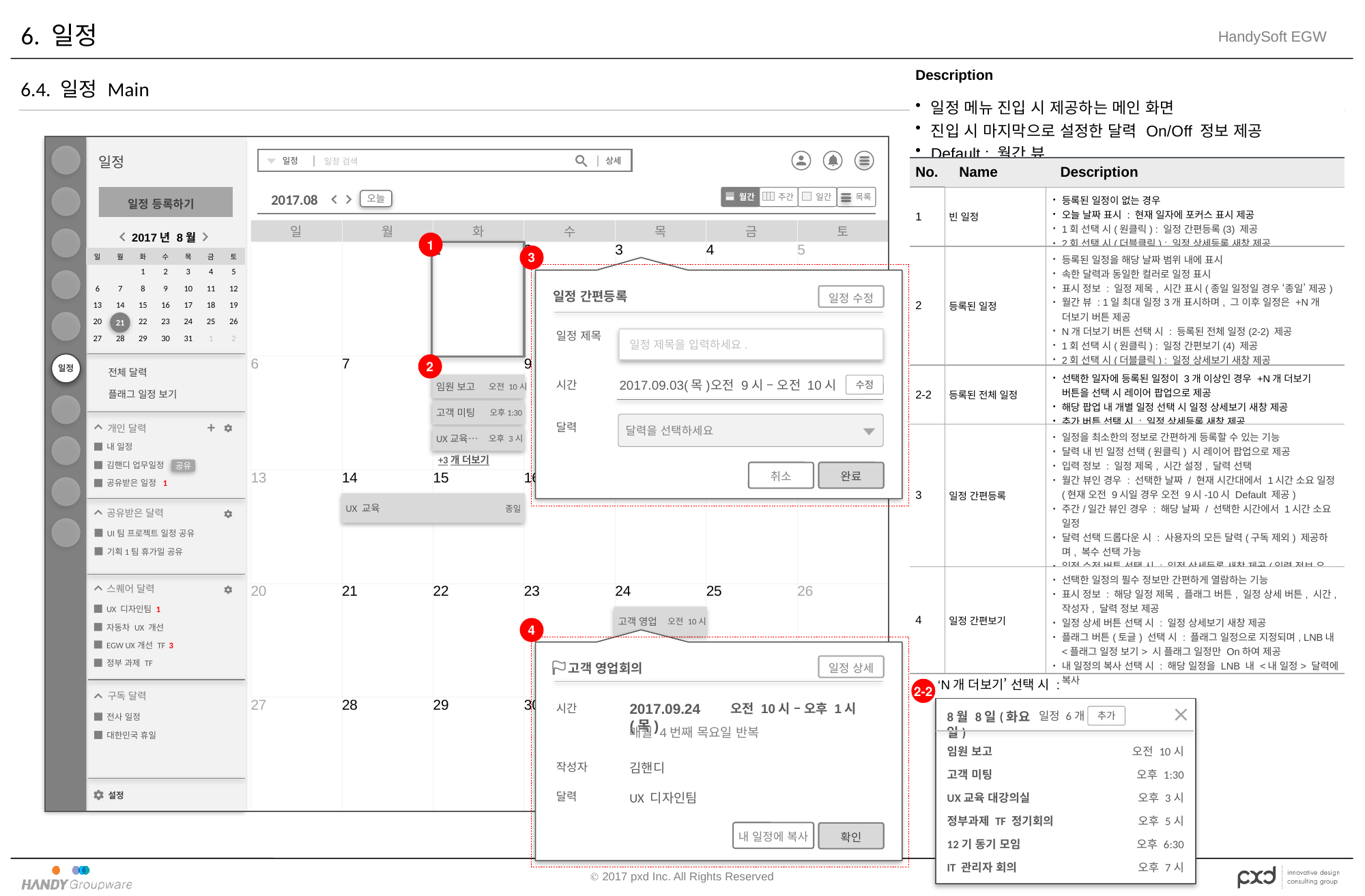

# 6. 일정
| Description |  |  |
| --- | --- | --- |
| 일정 메뉴 진입 시 제공하는 메인 화면 진입 시 마지막으로 설정한 달력 On/Off 정보 제공 Default : 월간 뷰 |  |  |
| No. | Name | Description |
| 1 | 빈 일정 | 등록된 일정이 없는 경우 오늘 날짜 표시 : 현재 일자에 포커스 표시 제공 1회 선택 시(원클릭) : 일정 간편등록(3) 제공 2회 선택 시(더블클릭) : 일정 상세등록 새창 제공 |
| 2 | 등록된 일정 | 등록된 일정을 해당 날짜 범위 내에 표시 속한 달력과 동일한 컬러로 일정 표시 표시 정보 : 일정 제목, 시간 표시(종일 일정일 경우 ‘종일’ 제공) 월간 뷰 : 1일 최대 일정3개 표시하며, 그 이후 일정은 +N개 더보기 버튼 제공 N개 더보기 버튼 선택 시 : 등록된 전체 일정(2-2) 제공 1회 선택 시(원클릭) : 일정 간편보기(4) 제공 2회 선택 시(더블클릭) : 일정 상세보기 새창 제공 지나간 일정 : 시각적으로 Dimmed 표시 |
| 2-2 | 등록된 전체 일정 | 선택한 일자에 등록된 일정이 3개 이상인 경우 +N개 더보기 버튼을 선택 시 레이어 팝업으로 제공 해당 팝업 내 개별 일정 선택 시 일정 상세보기 새창 제공 추가 버튼 선택 시 : 일정 상세등록 새창 제공 |
| 3 | 일정 간편등록 | 일정을 최소한의 정보로 간편하게 등록할 수 있는 기능 달력 내 빈 일정 선택(원클릭) 시 레이어 팝업으로 제공 입력 정보 : 일정 제목, 시간 설정, 달력 선택 월간 뷰인 경우 : 선택한 날짜 / 현재 시간대에서 1시간 소요 일정 (현재 오전 9시일 경우 오전 9시-10시 Default 제공) 주간/일간 뷰인 경우 : 해당 날짜 / 선택한 시간에서 1시간 소요 일정 달력 선택 드롭다운 시 : 사용자의 모든 달력(구독 제외) 제공하며, 복수 선택 가능 일정 수정 버튼 선택 시 : 일정 상세등록 새창 제공(입력 정보 유지) |
| 4 | 일정 간편보기 | 선택한 일정의 필수 정보만 간편하게 열람하는 기능 표시 정보 : 해당 일정 제목, 플래그 버튼, 일정 상세 버튼, 시간, 작성자, 달력 정보 제공 일정 상세 버튼 선택 시 : 일정 상세보기 새창 제공 플래그 버튼(토글) 선택 시 : 플래그 일정으로 지정되며, LNB내 <플래그 일정 보기> 시 플래그 일정만 On하여 제공 내 일정의 복사 선택 시 : 해당 일정을 LNB 내 <내 일정> 달력에 복사 |
6.4. 일정 Main

일정

일정
상세
일정 검색

일정

월간

주간

일간

목록

일정 등록하기
오늘

2017.08
| 일 | 월 | 화 | 수 | 목 | 금 | 토 |
| --- | --- | --- | --- | --- | --- | --- |
|  |  | 1 | 2 | 3 | 4 | 5 |
| 6 | 7 | 8 | 9 | 10 | 11 | 12 |
| 13 | 14 | 15 | 16 | 17 | 18 | 19 |
| 20 | 21 | 22 | 23 | 24 | 25 | 26 |
| 27 | 28 | 29 | 30 | 31 | 1 | 2 |
| 2017년 8월 |  |  |  |  |  |  |
| --- | --- | --- | --- | --- | --- | --- |
| 일 | 월 | 화 | 수 | 목 | 금 | 토 |
|  |  | 1 | 2 | 3 | 4 | 5 |
| 6 | 7 | 8 | 9 | 10 | 11 | 12 |
| 13 | 14 | 15 | 16 | 17 | 18 | 19 |
| 20 | 21 | 22 | 23 | 24 | 25 | 26 |
| 27 | 28 | 29 | 30 | 31 | 1 | 2 |
1

3

일정 수정
일정 간편등록
일정 제목
일정 제목을 입력하세요.
수정
2017.09.03(목)
오전 9시 – 오전 10시
시간

달력
달력을 선택하세요

취소
완료
21
2

전체 달력
임원 보고
오전 10시
플래그 일정 보기
고객 미팅
오후1:30
+

개인 달력

UX교육…
오후 3시
내 일정

+3개 더보기
공유
김핸디 업무일정

공유받은 일정  1

UX 교육
종일
공유받은 달력

UI팀 프로젝트 일정 공유

기획1팀 휴가일 공유

스퀘어 달력

UX 디자인팀 1

고객 영업
오전 10시
4

자동차 UX 개선

EGW UX개선 TF  3

일정 상세
고객 영업회의
2017.09.24(목)
오전 10시 – 오후 1시
시간
매월 4번째 목요일 반복
작성자
김핸디
달력
UX 디자인팀
내 일정에 복사
확인
정부 과제 TF

2-2

‘N개 더보기’ 선택 시 :
구독 달력

8월 8일(화요일)
일정 6개
임원 보고
고객 미팅
UX교육 대강의실
정부과제 TF 정기회의
12기 동기 모임
IT 관리자 회의
오전 10시
오후 1:30
오후 3시
오후 5시
오후 6:30
오후 7시
추가
전사 일정

대한민국 휴일

설정